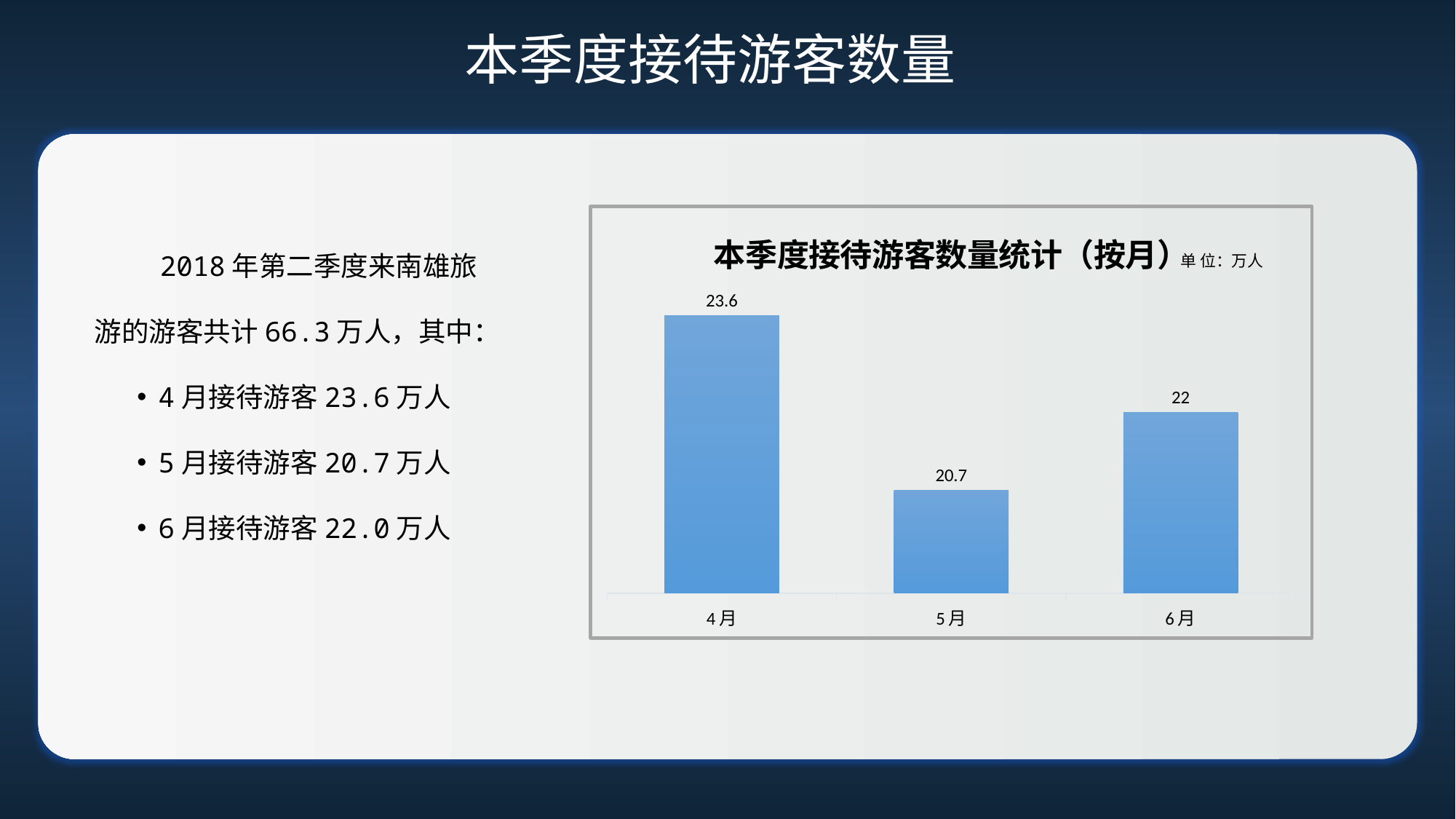

# 本季度接待游客数量

### Chart: 本季度接待游客数量统计（按月）

| Category | 数量 |
|---|---|
| 4月 | 23.6 |
| 5月 | 20.7 |
| 6月 | 22.0 |
    2018年第二季度来南雄旅游的游客共计66.3万人，其中：
4月接待游客23.6万人
5月接待游客20.7万人
6月接待游客22.0万人
单 位：万人